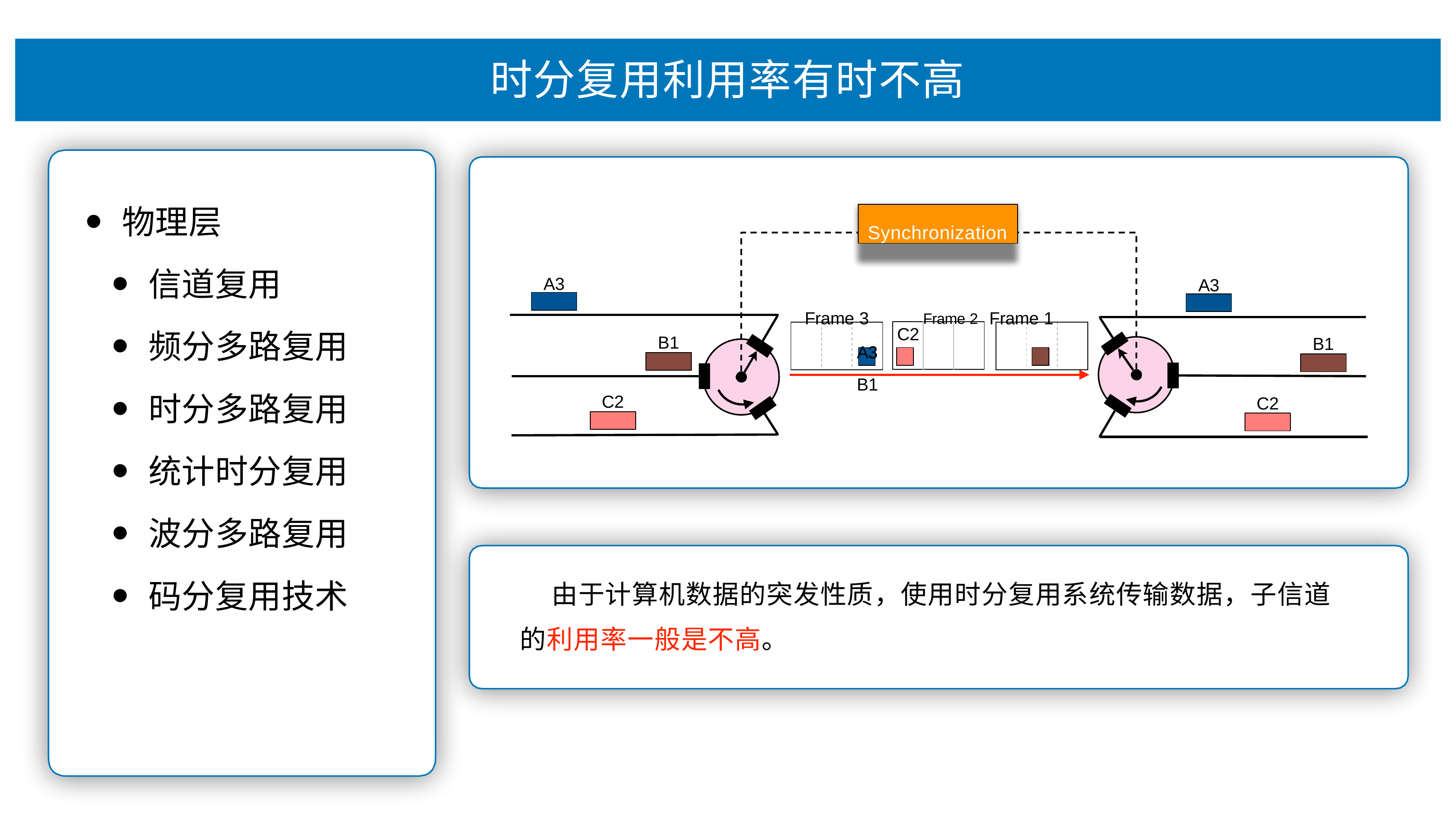

# 时分复⽤利⽤率有时不⾼

物理层
信道复⽤
频分多路复⽤
时分多路复⽤
统计时分复⽤
波分多路复⽤
码分复⽤技术

Synchronization

A3
A3
Frame 3	Frame 2	Frame 1  A3			B1

| C2 |  |  |
| --- | --- | --- |

B1

B1

C2
C2

由于计算机数据的突发性质，使⽤时分复⽤系统传输数据，⼦信道 的利⽤率⼀般是不⾼。